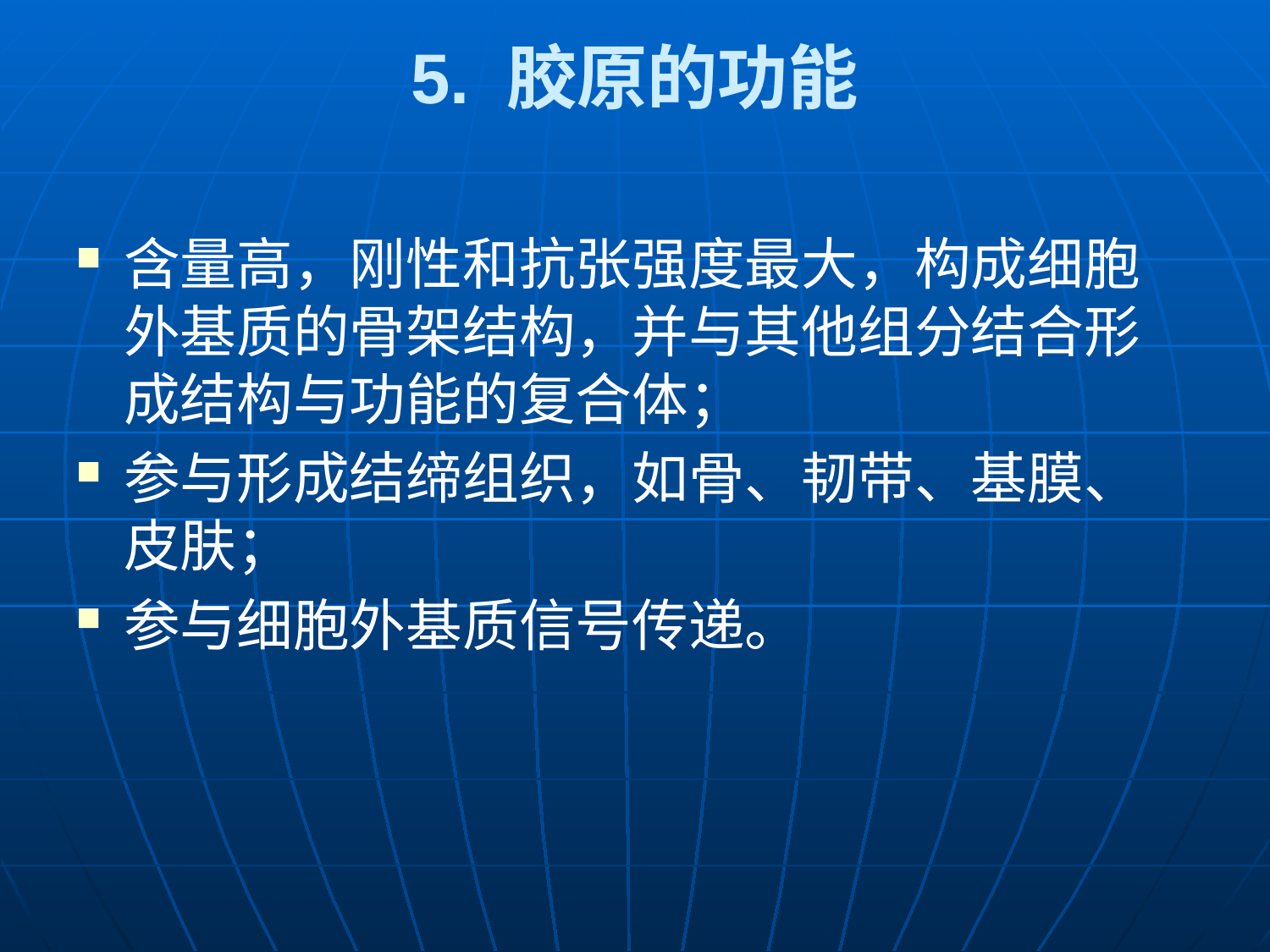

# 5. 胶原的功能
含量高，刚性和抗张强度最大，构成细胞外基质的骨架结构，并与其他组分结合形成结构与功能的复合体；
参与形成结缔组织，如骨、韧带、基膜、皮肤；
参与细胞外基质信号传递。
桃究高渐蓑蒲石膏吭物叔京挎比硬束裙姑利仓蚜沫故凰荒算该铸逗仗洒堆细胞的社会联系课件细胞的社会联系课件